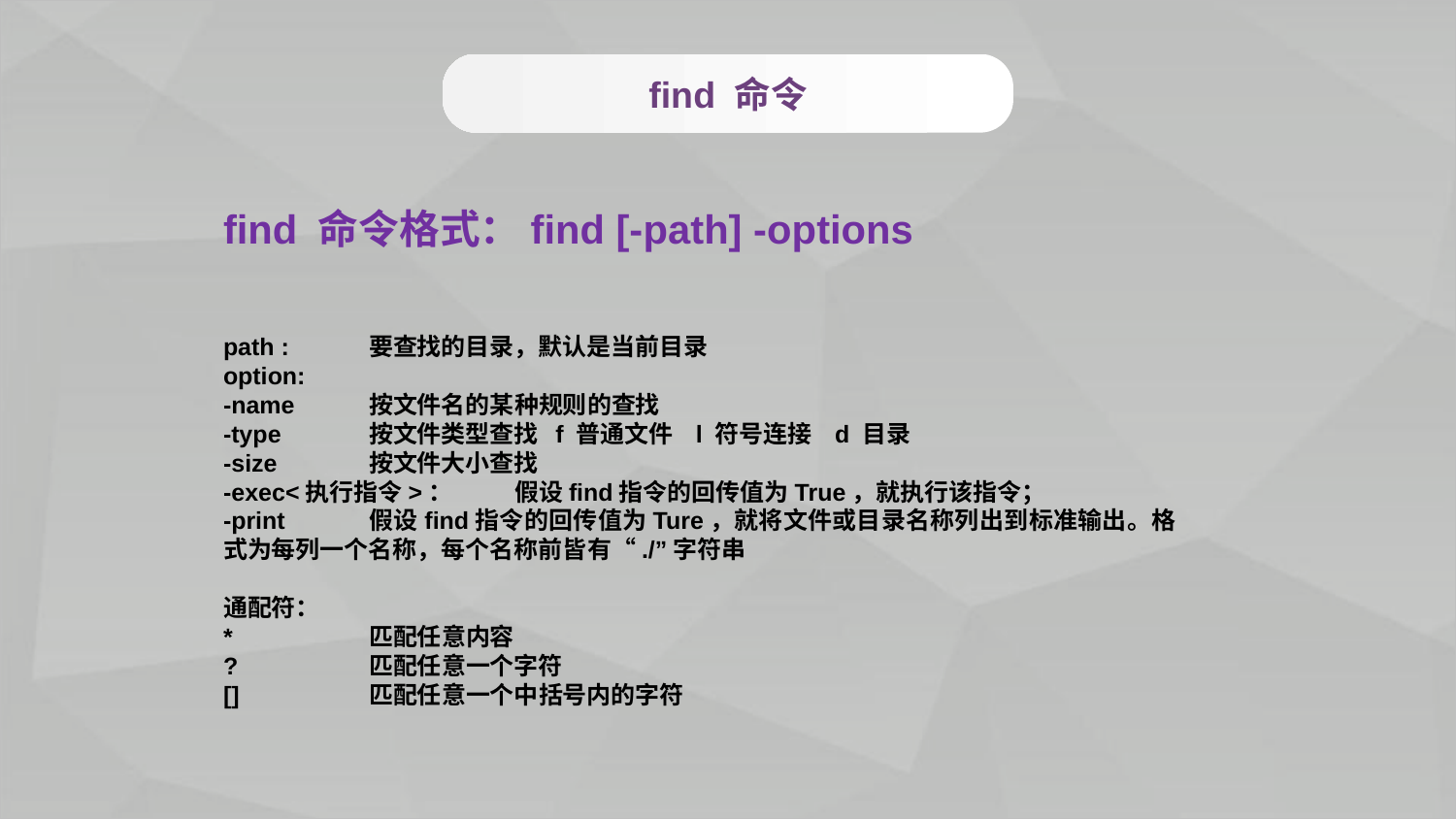

find 命令
find 命令格式：find [-path] -options
path :	要查找的目录，默认是当前目录
option:
-name 	按文件名的某种规则的查找
-type 	按文件类型查找  f 普通文件   l 符号连接   d 目录
-size 	按文件大小查找
-exec<执行指令>：	假设find指令的回传值为True，就执行该指令；
-print 	假设find指令的回传值为Ture，就将文件或目录名称列出到标准输出。格式为每列一个名称，每个名称前皆有“./”字符串

通配符：
*	匹配任意内容
?	匹配任意一个字符
[]	匹配任意一个中括号内的字符